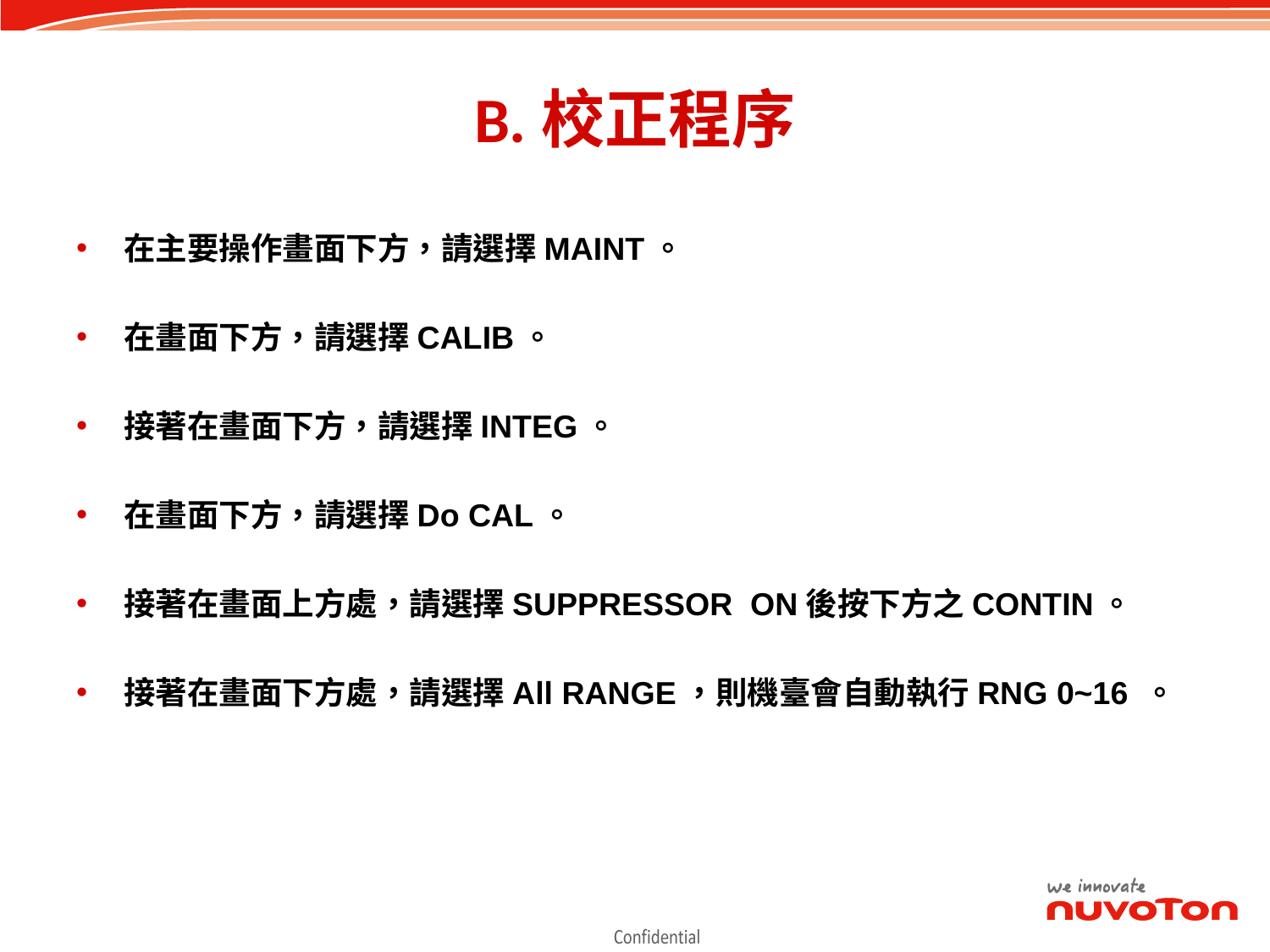

# B.校正程序
在主要操作畫面下方，請選擇MAINT。

在畫面下方，請選擇CALIB。

接著在畫面下方，請選擇INTEG。

在畫面下方，請選擇Do CAL。

接著在畫面上方處，請選擇SUPPRESSOR  ON後按下方之CONTIN。

接著在畫面下方處，請選擇All RANGE，則機臺會自動執行RNG 0~16 。